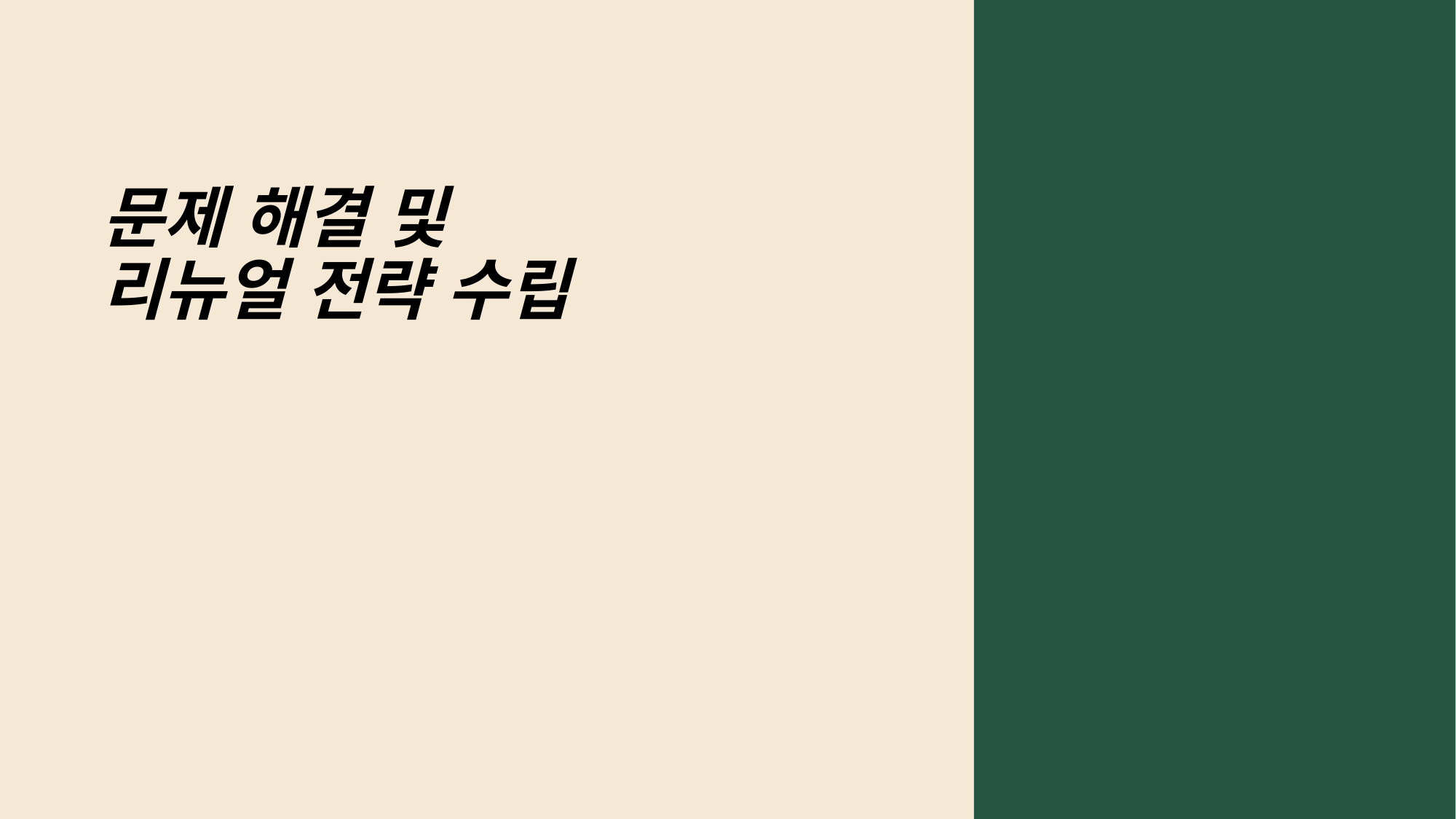

# 문제 해결 및 리뉴얼 전략 수립